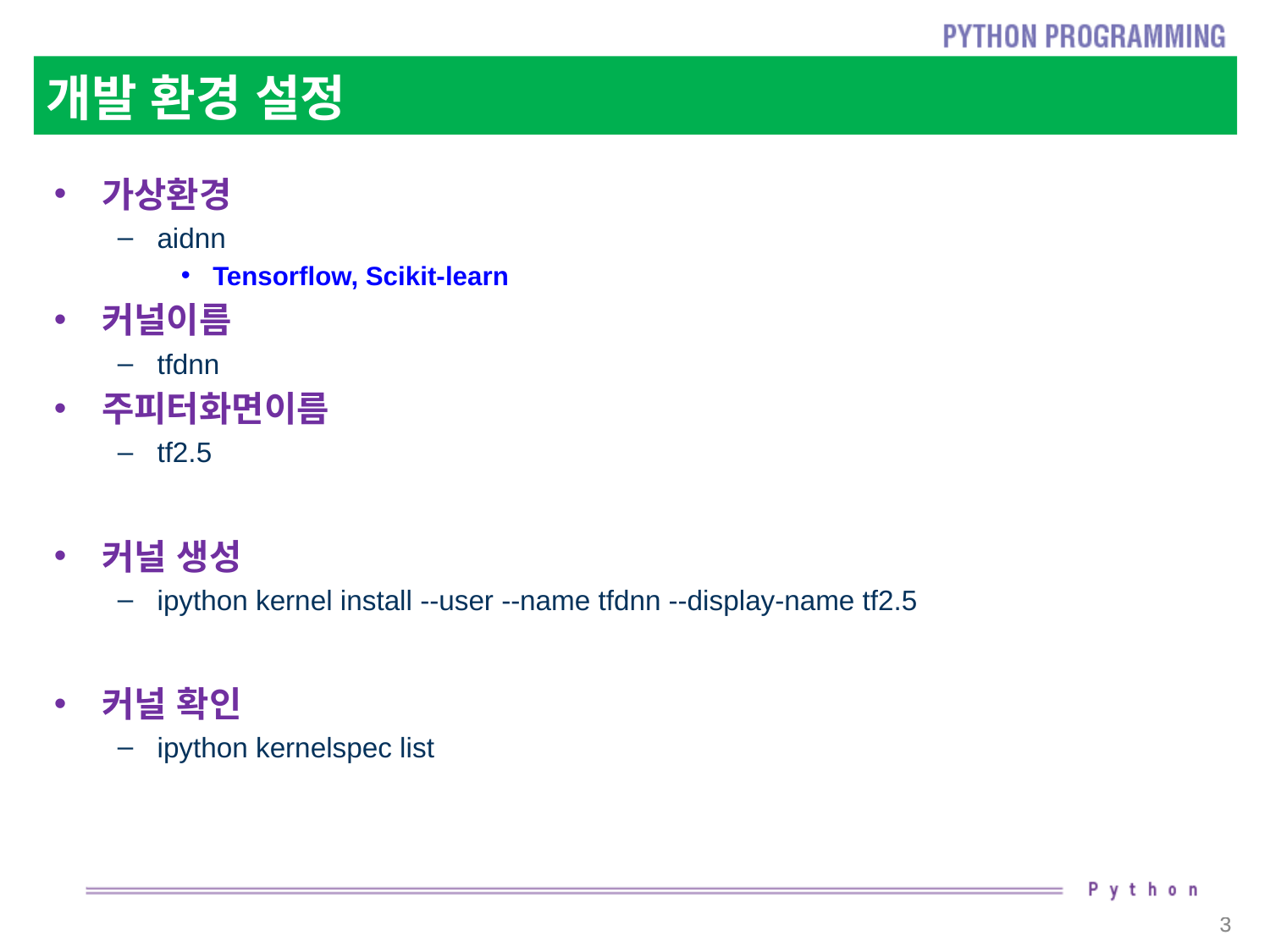

# 개발 환경 설정
가상환경
aidnn
Tensorflow, Scikit-learn
커널이름
tfdnn
주피터화면이름
tf2.5

커널 생성
ipython kernel install --user --name tfdnn --display-name tf2.5

커널 확인
ipython kernelspec list
3